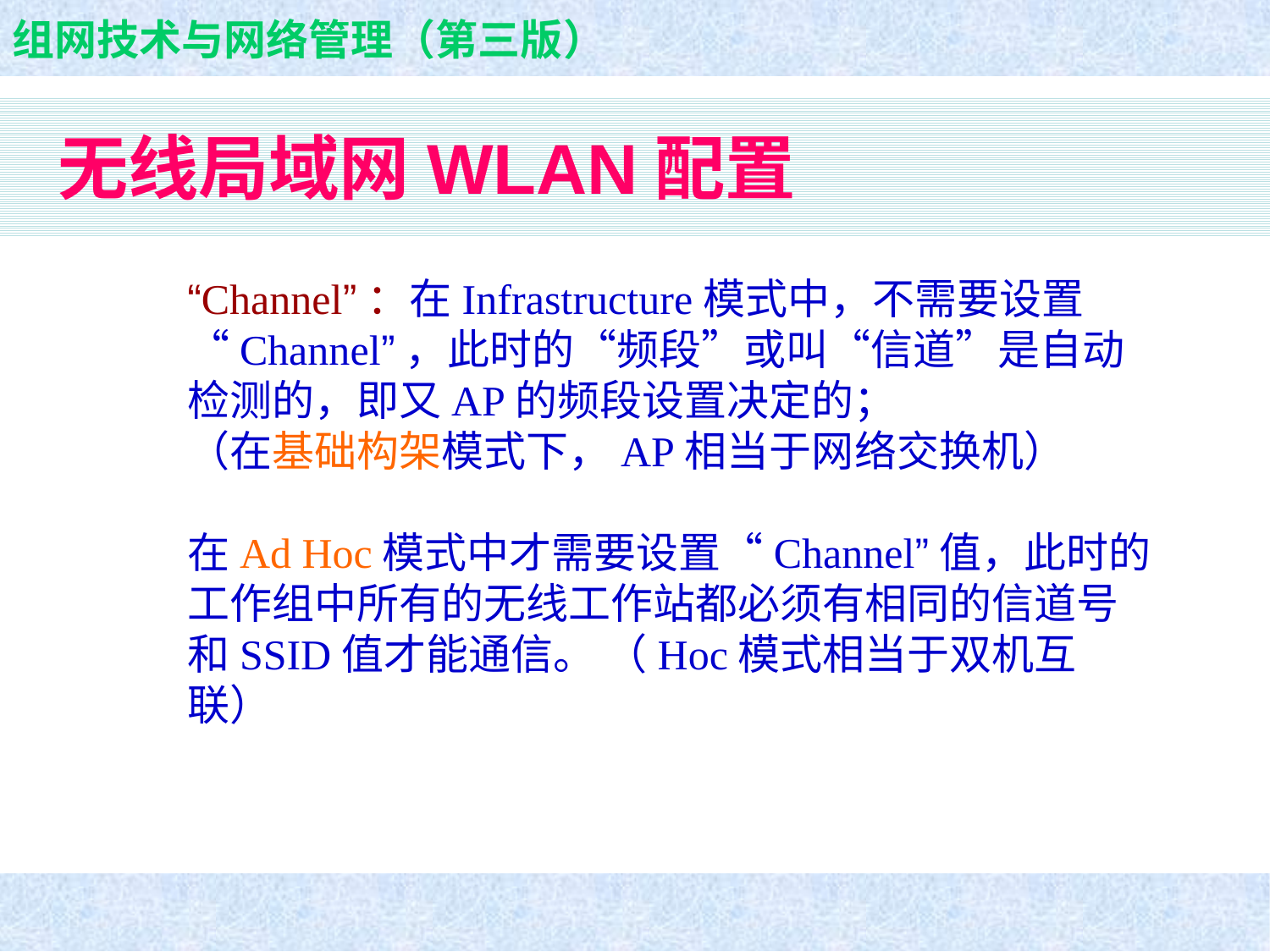

# 无线局域网WLAN配置
“Channel”：在Infrastructure模式中，不需要设置“Channel”，此时的“频段”或叫“信道”是自动检测的，即又AP的频段设置决定的；
（在基础构架模式下，AP相当于网络交换机）

在Ad Hoc模式中才需要设置“Channel”值，此时的工作组中所有的无线工作站都必须有相同的信道号和SSID值才能通信。 （Hoc模式相当于双机互联）